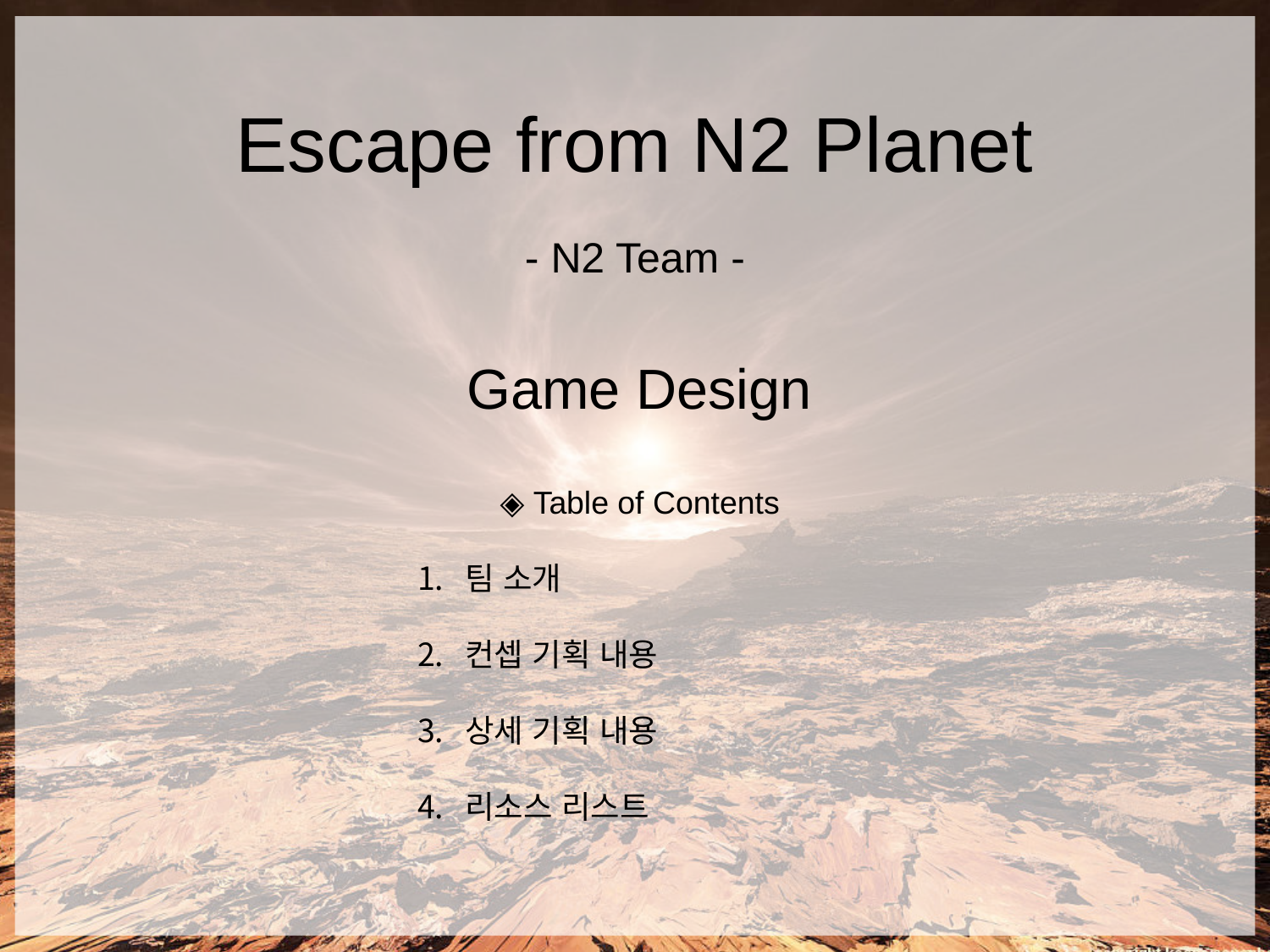

# Escape from N2 Planet - N2 Team -
Game Design
◈ Table of Contents

팀 소개

컨셉 기획 내용

상세 기획 내용

리소스 리스트